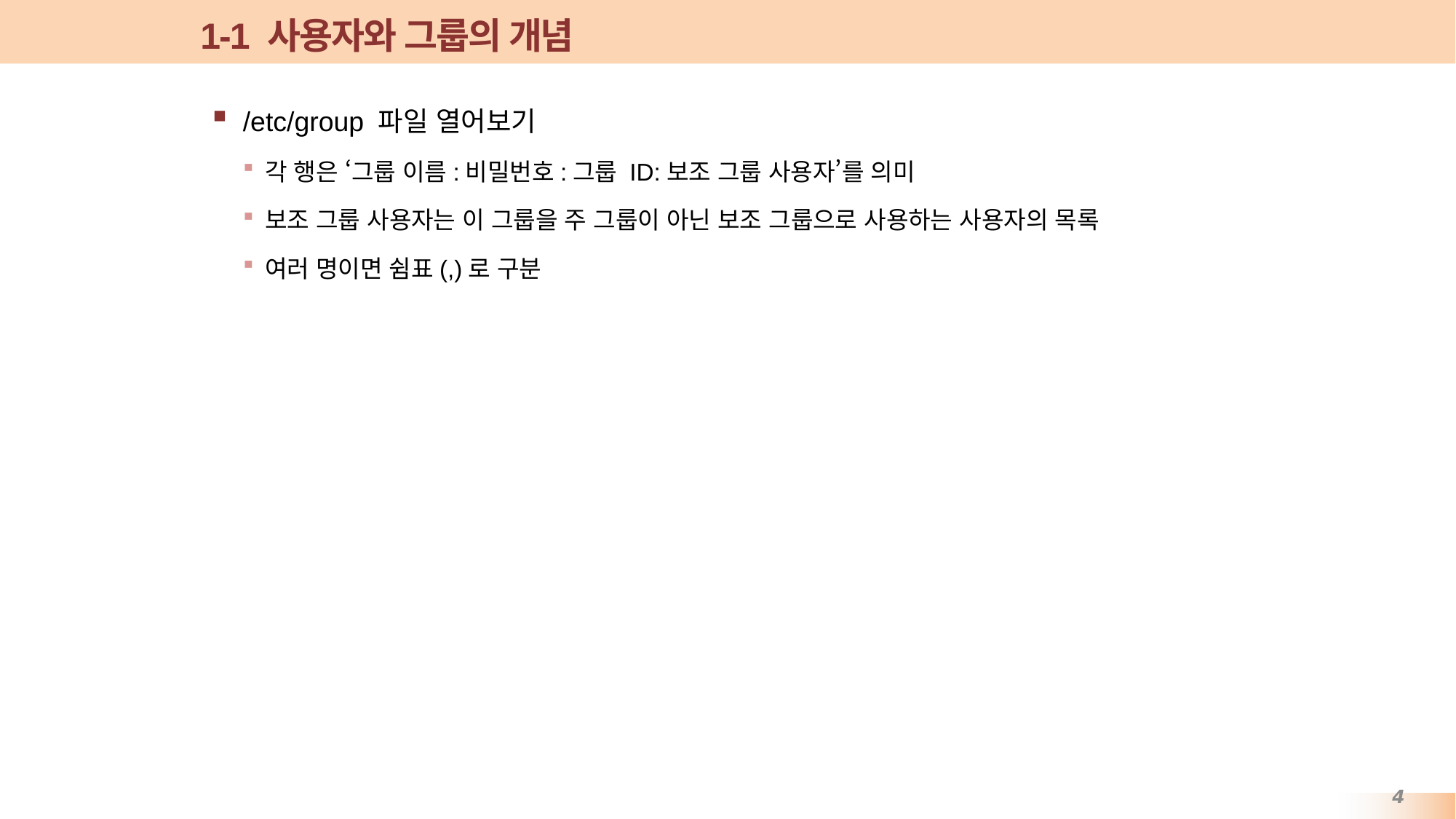

# 1-1 사용자와 그룹의 개념
/etc/group 파일 열어보기
각 행은 ‘그룹 이름:비밀번호:그룹 ID:보조 그룹 사용자’를 의미
보조 그룹 사용자는 이 그룹을 주 그룹이 아닌 보조 그룹으로 사용하는 사용자의 목록
여러 명이면 쉼표(,)로 구분